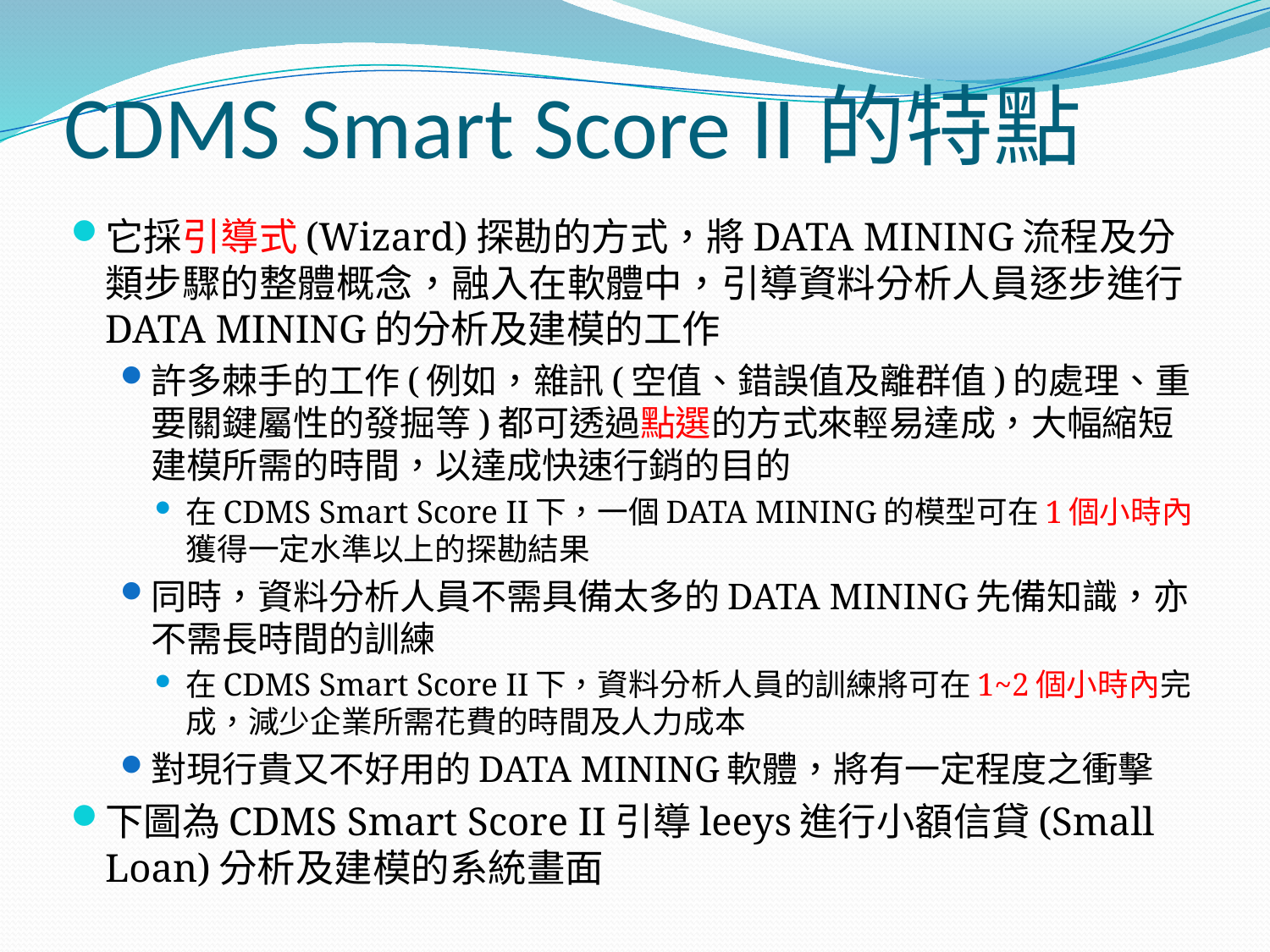

# CDMS Smart Score II的特點
它採引導式(Wizard)探勘的方式，將DATA MINING流程及分類步驟的整體概念，融入在軟體中，引導資料分析人員逐步進行DATA MINING的分析及建模的工作
許多棘手的工作(例如，雜訊(空值、錯誤值及離群值)的處理、重要關鍵屬性的發掘等)都可透過點選的方式來輕易達成，大幅縮短建模所需的時間，以達成快速行銷的目的
在CDMS Smart Score II下，一個DATA MINING的模型可在1個小時內獲得一定水準以上的探勘結果
同時，資料分析人員不需具備太多的DATA MINING先備知識，亦不需長時間的訓練
在CDMS Smart Score II下，資料分析人員的訓練將可在1~2個小時內完成，減少企業所需花費的時間及人力成本
對現行貴又不好用的DATA MINING軟體，將有一定程度之衝擊
下圖為CDMS Smart Score II引導leeys進行小額信貸(Small Loan)分析及建模的系統畫面